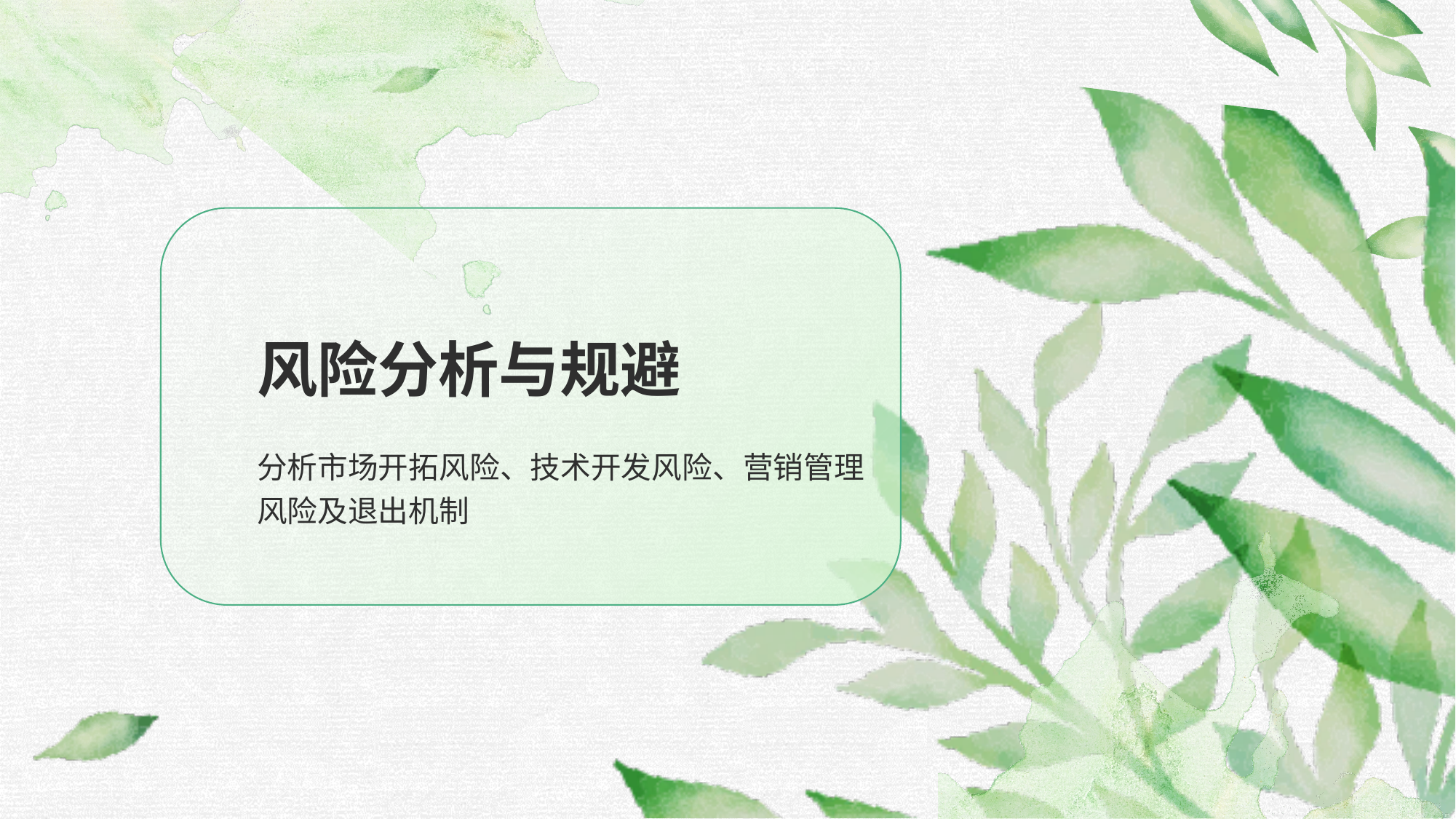

# 风险分析与规避
分析市场开拓风险、技术开发风险、营销管理风险及退出机制